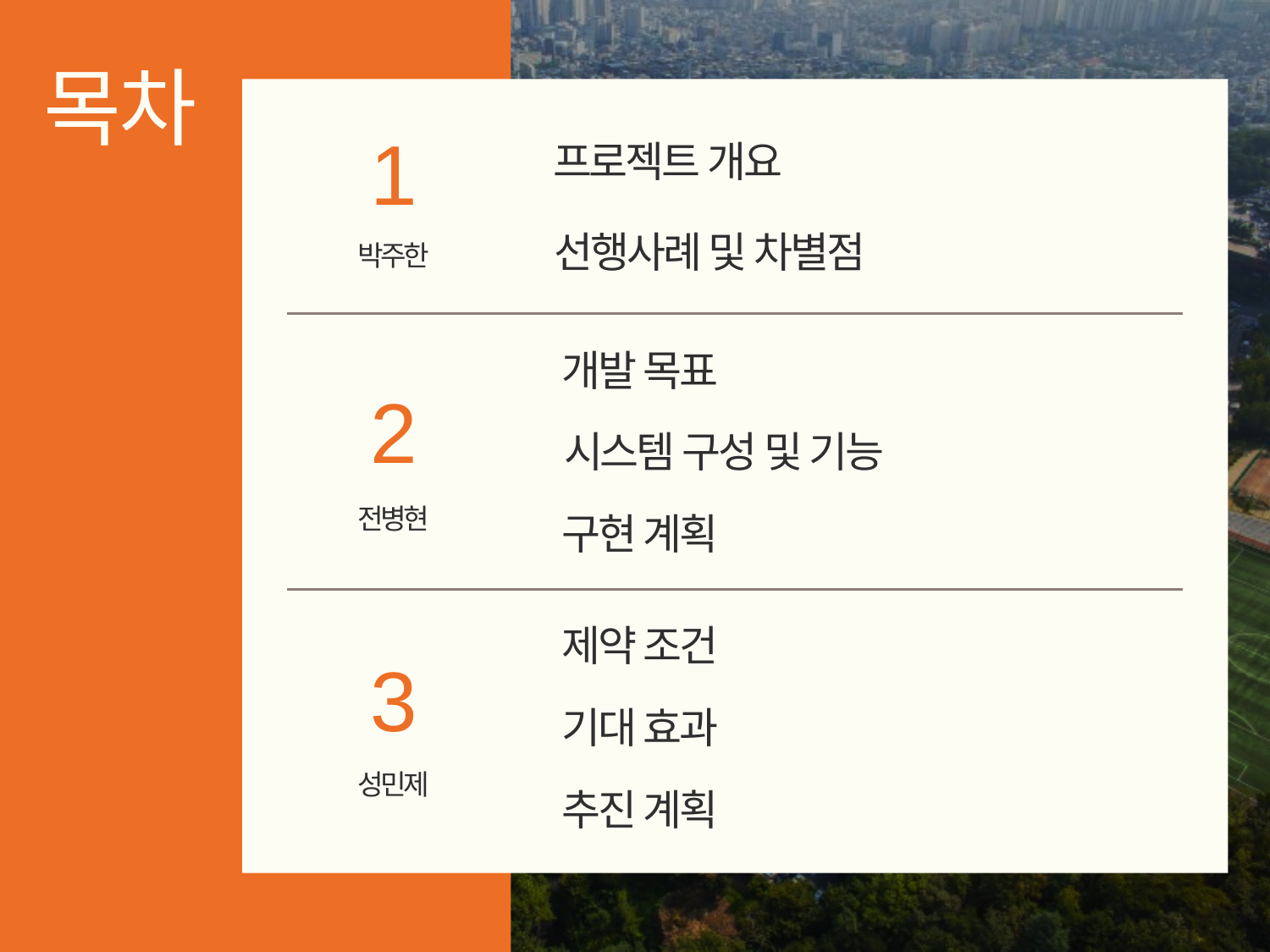

목차
1
프로젝트 개요
선행사례 및 차별점
박주한
전병현
성민제
개발 목표
시스템 구성 및 기능
구현 계획
2
제약 조건
기대 효과
추진 계획
3